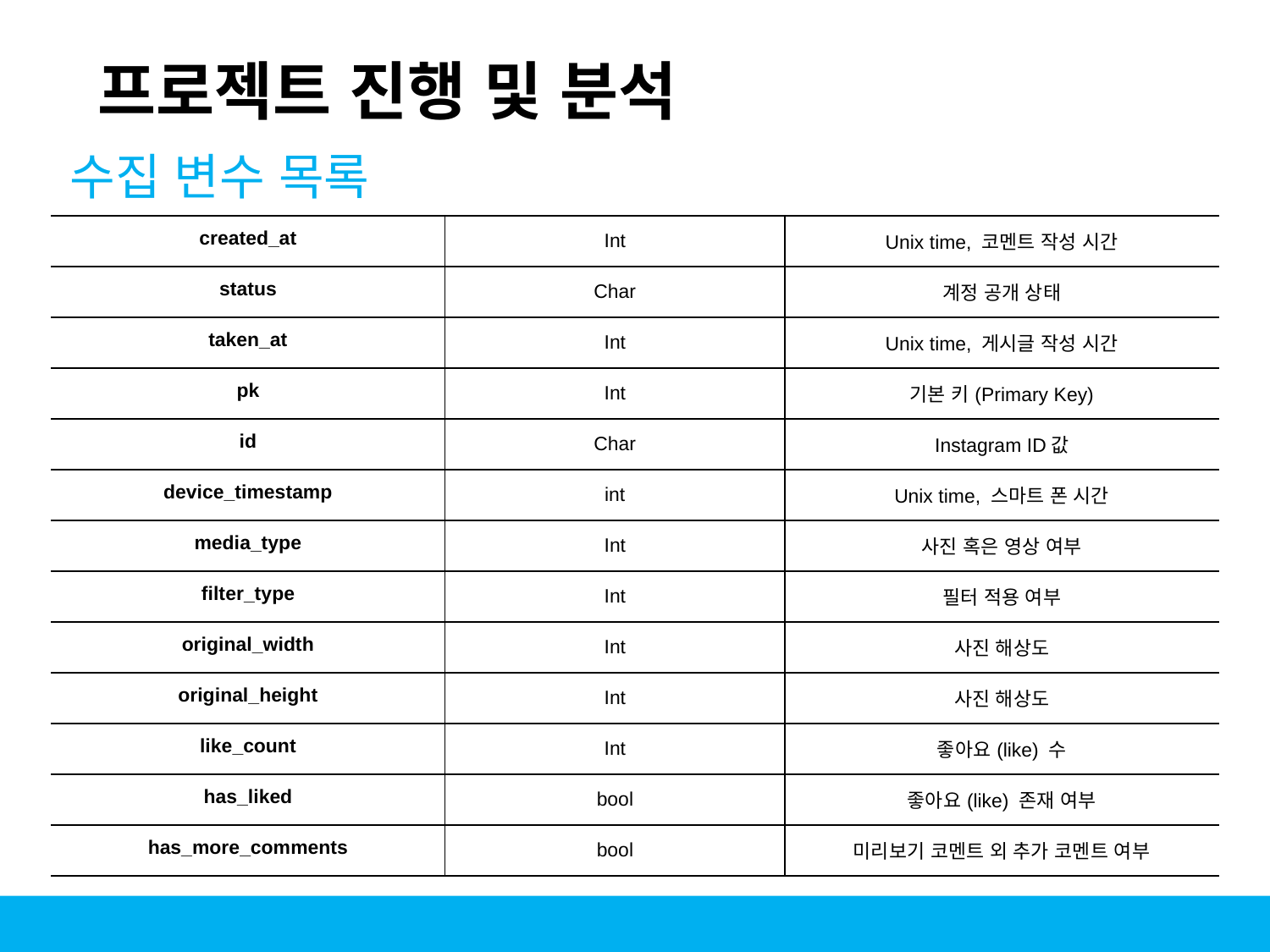

프로젝트 진행 및 분석
수집 변수 목록
| created\_at | Int | Unix time, 코멘트 작성 시간 |
| --- | --- | --- |
| status | Char | 계정 공개 상태 |
| taken\_at | Int | Unix time, 게시글 작성 시간 |
| pk | Int | 기본 키(Primary Key) |
| id | Char | Instagram ID값 |
| device\_timestamp | int | Unix time, 스마트 폰 시간 |
| media\_type | Int | 사진 혹은 영상 여부 |
| filter\_type | Int | 필터 적용 여부 |
| original\_width | Int | 사진 해상도 |
| original\_height | Int | 사진 해상도 |
| like\_count | Int | 좋아요(like) 수 |
| has\_liked | bool | 좋아요(like) 존재 여부 |
| has\_more\_comments | bool | 미리보기 코멘트 외 추가 코멘트 여부 |